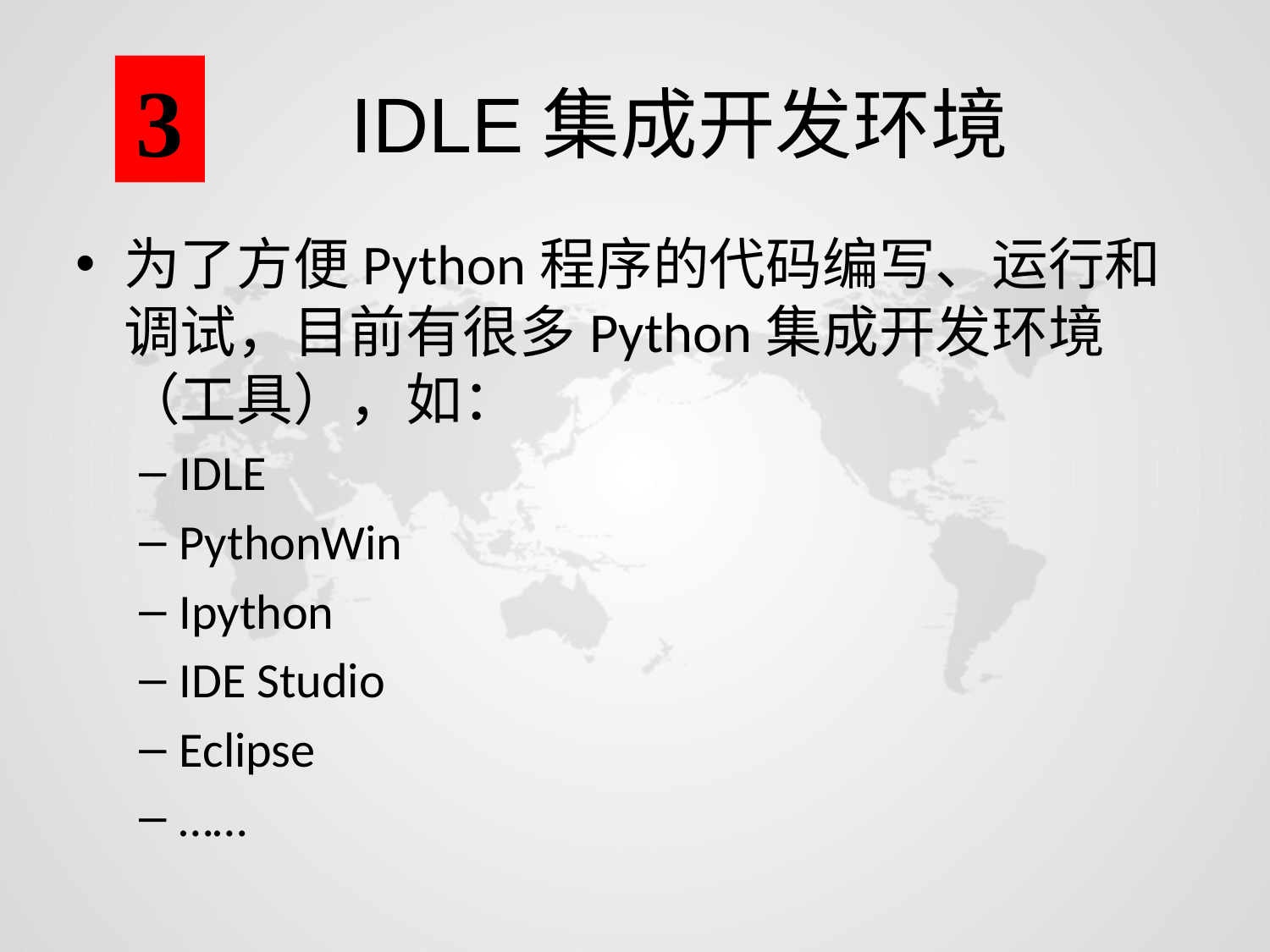

3
# IDLE集成开发环境
为了方便Python程序的代码编写、运行和调试，目前有很多Python集成开发环境（工具），如：
IDLE
PythonWin
Ipython
IDE Studio
Eclipse
……